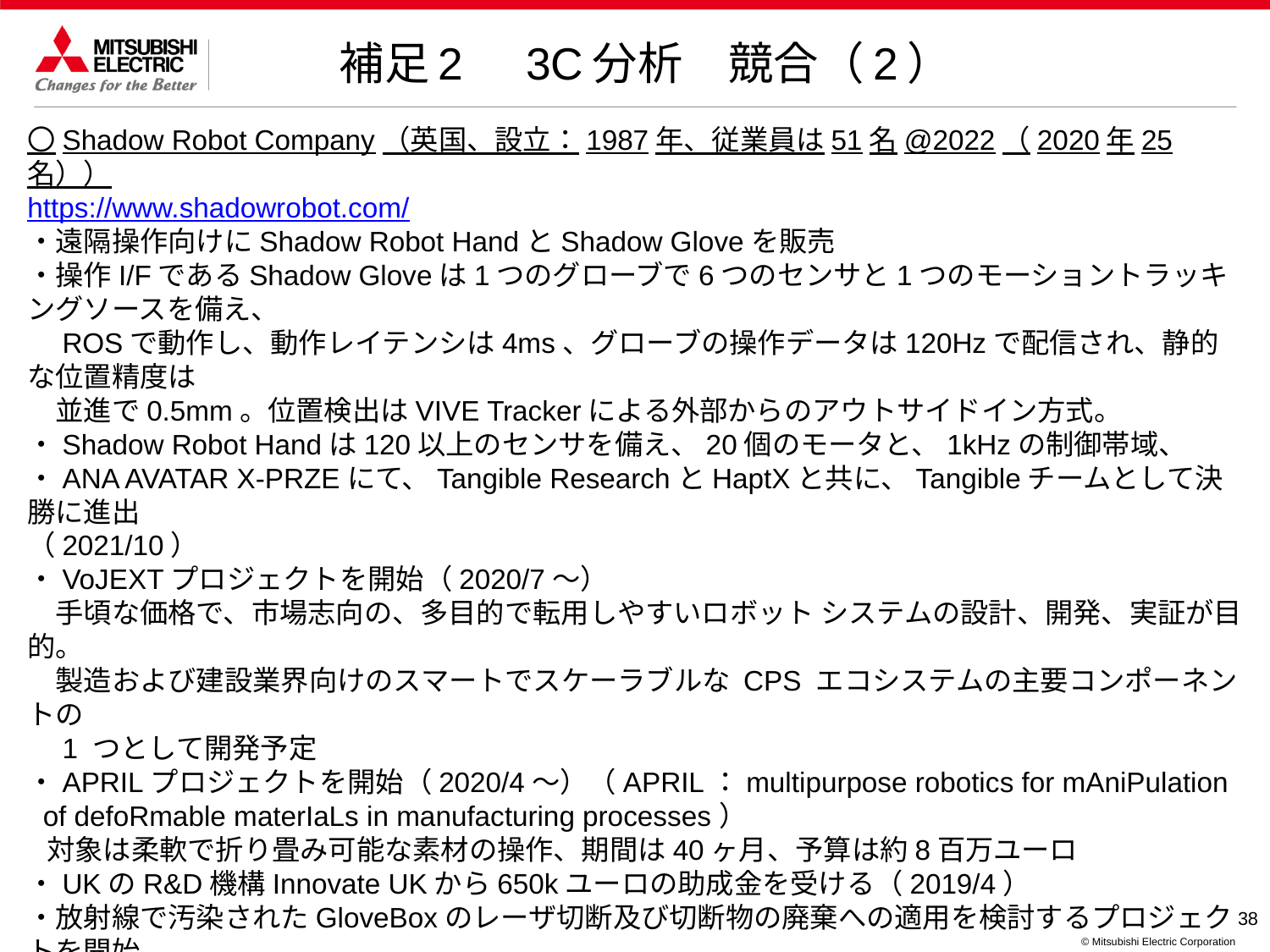

補足2　3C分析　競合（2）
〇Shadow Robot Company（英国、設立：1987年、従業員は51名@2022（2020年25名））
https://www.shadowrobot.com/
・遠隔操作向けにShadow Robot HandとShadow Gloveを販売
・操作I/FであるShadow Gloveは1つのグローブで6つのセンサと1つのモーショントラッキングソースを備え、
　ROSで動作し、動作レイテンシは4ms、グローブの操作データは120Hzで配信され、静的な位置精度は
　並進で0.5mm。位置検出はVIVE Trackerによる外部からのアウトサイドイン方式。
・Shadow Robot Handは120以上のセンサを備え、20個のモータと、1kHzの制御帯域、
・ANA AVATAR X-PRZEにて、Tangible ResearchとHaptXと共に、Tangibleチームとして決勝に進出
（2021/10）
・VoJEXTプロジェクトを開始（2020/7～）
　手頃な価格で、市場志向の、多目的で転用しやすいロボット システムの設計、開発、実証が目的。
　製造および建設業界向けのスマートでスケーラブルな CPS エコシステムの主要コンポーネントの
　1 つとして開発予定
・APRILプロジェクトを開始（2020/4～）（APRIL：multipurpose robotics for mAniPulation
  of defoRmable materIaLs in manufacturing processes）
  対象は柔軟で折り畳み可能な素材の操作、期間は40ヶ月、予算は約8百万ユーロ
・UKのR&D機構Innovate UKから650kユーロの助成金を受ける（2019/4）
・放射線で汚染されたGloveBoxのレーザ切断及び切断物の廃棄への適用を検討するプロジェクトを開始
  （2018/2～2019/1）
・Human Brain Projectとコラボレーションを実施し、HBPの持つ
　Neurorobotics Platformを用いたモータ制御を検討中（2019～2020）
・AVATAR-Xコンソーシアムに参加